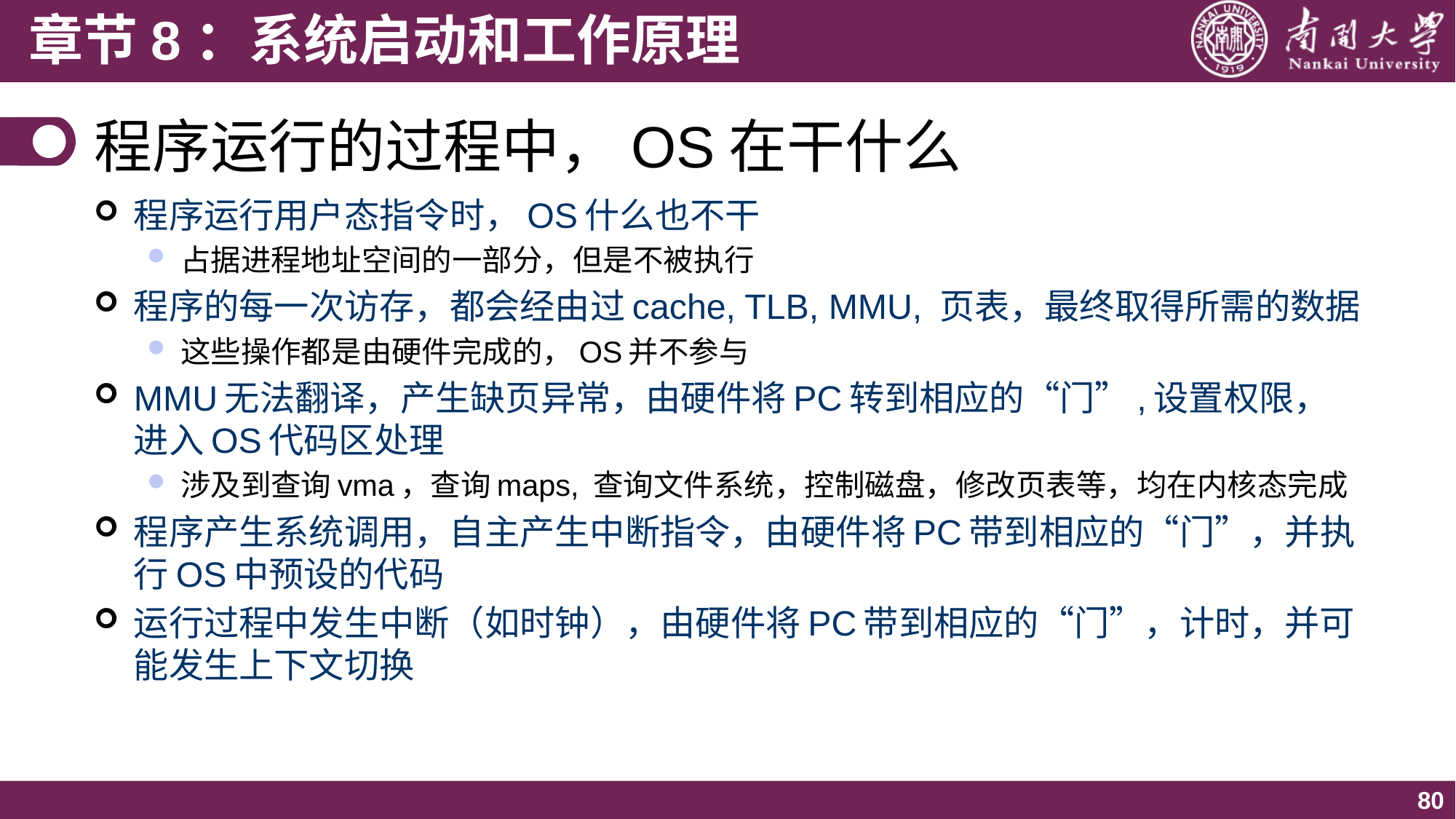

# 程序运行的过程中，OS在干什么
程序运行用户态指令时，OS什么也不干
占据进程地址空间的一部分，但是不被执行
程序的每一次访存，都会经由过cache, TLB, MMU, 页表，最终取得所需的数据
这些操作都是由硬件完成的，OS并不参与
MMU无法翻译，产生缺页异常，由硬件将PC转到相应的“门”,设置权限，进入OS代码区处理
涉及到查询vma，查询maps, 查询文件系统，控制磁盘，修改页表等，均在内核态完成
程序产生系统调用，自主产生中断指令，由硬件将PC带到相应的“门”，并执行OS中预设的代码
运行过程中发生中断（如时钟），由硬件将PC带到相应的“门”，计时，并可能发生上下文切换
80